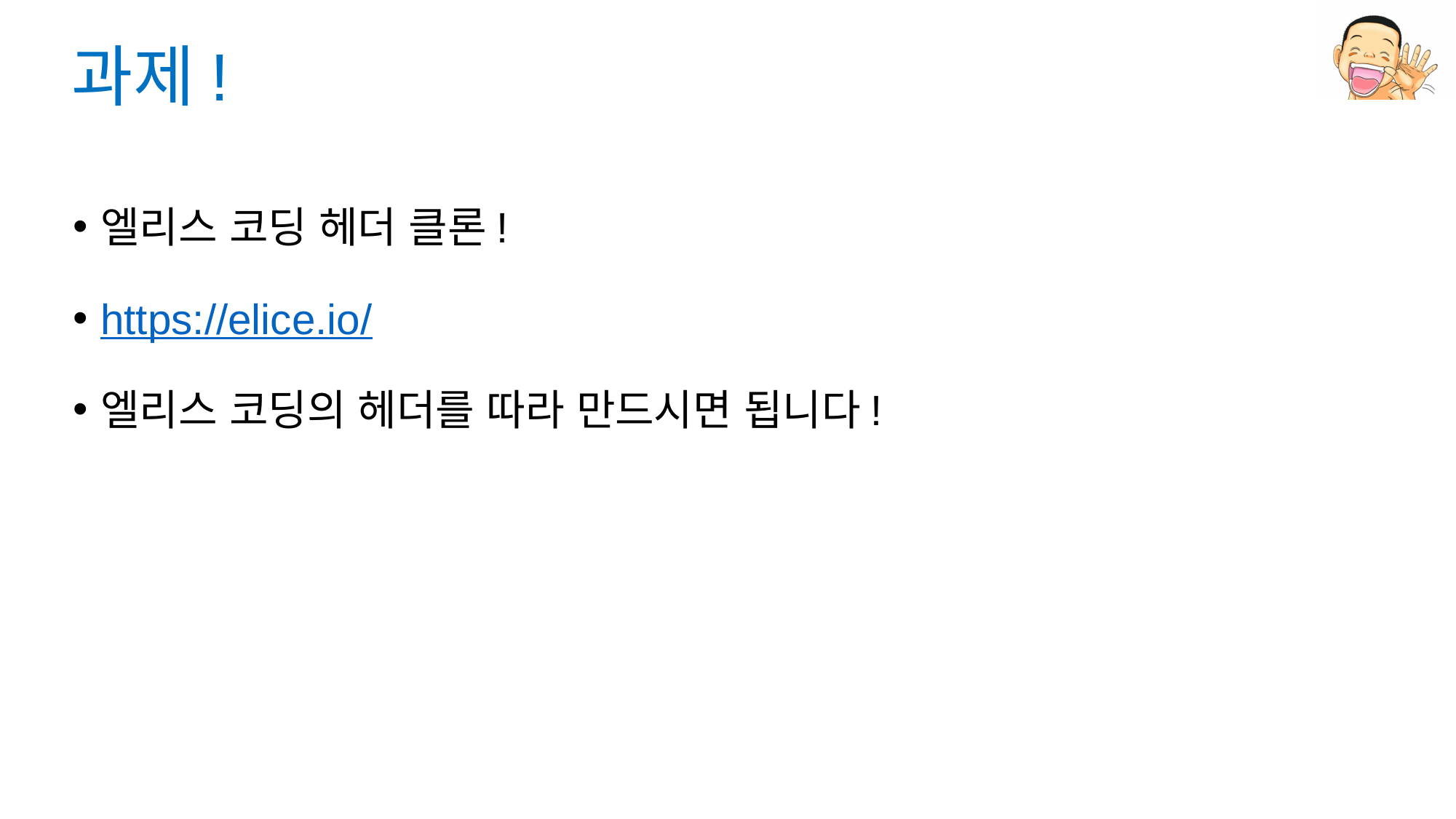

# 과제!
엘리스 코딩 헤더 클론!
https://elice.io/
엘리스 코딩의 헤더를 따라 만드시면 됩니다!